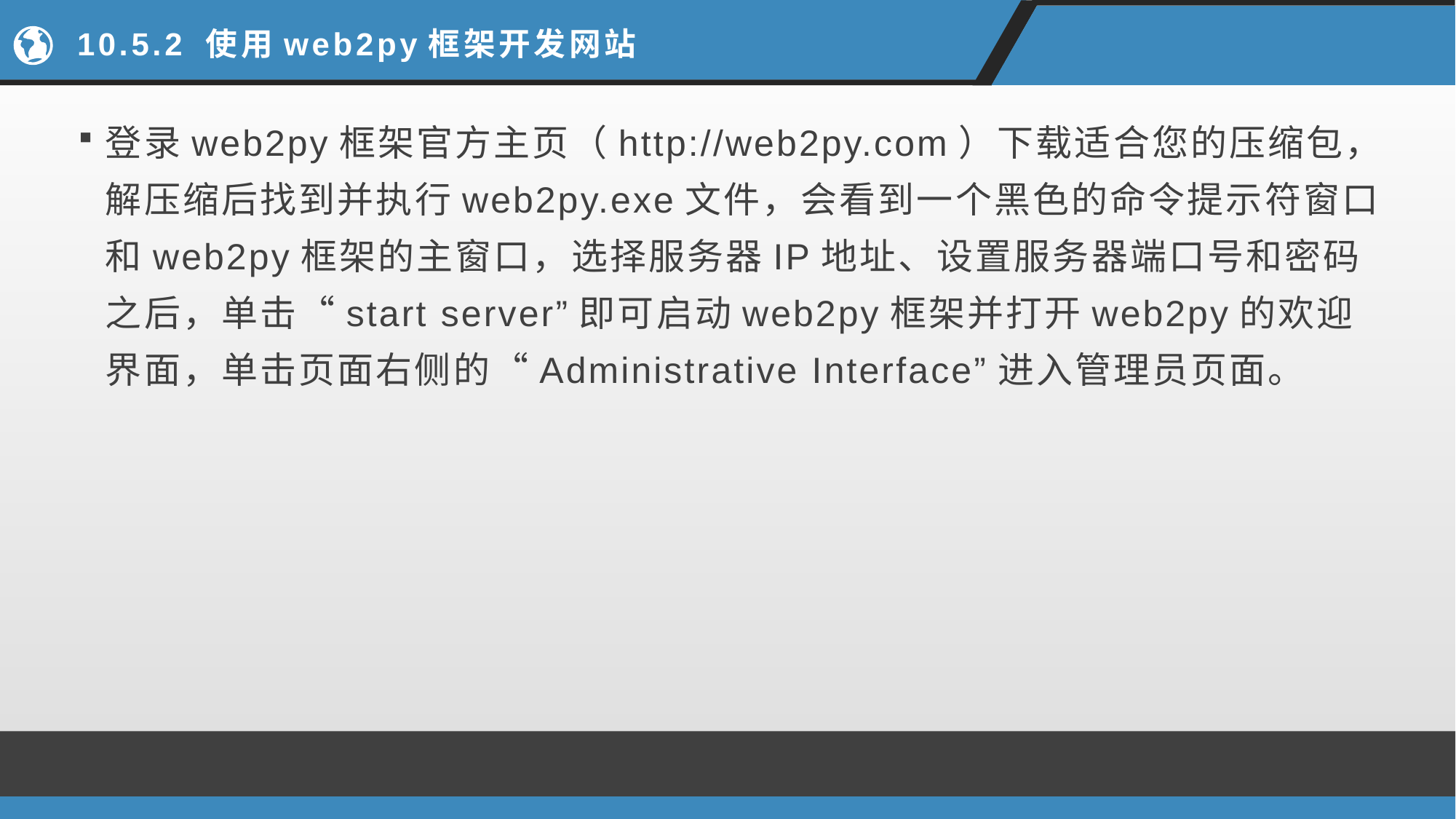

# 10.5.2 使用web2py框架开发网站

登录web2py框架官方主页（http://web2py.com）下载适合您的压缩包，解压缩后找到并执行web2py.exe文件，会看到一个黑色的命令提示符窗口和web2py框架的主窗口，选择服务器IP地址、设置服务器端口号和密码之后，单击“start server”即可启动web2py框架并打开web2py的欢迎界面，单击页面右侧的“Administrative Interface”进入管理员页面。